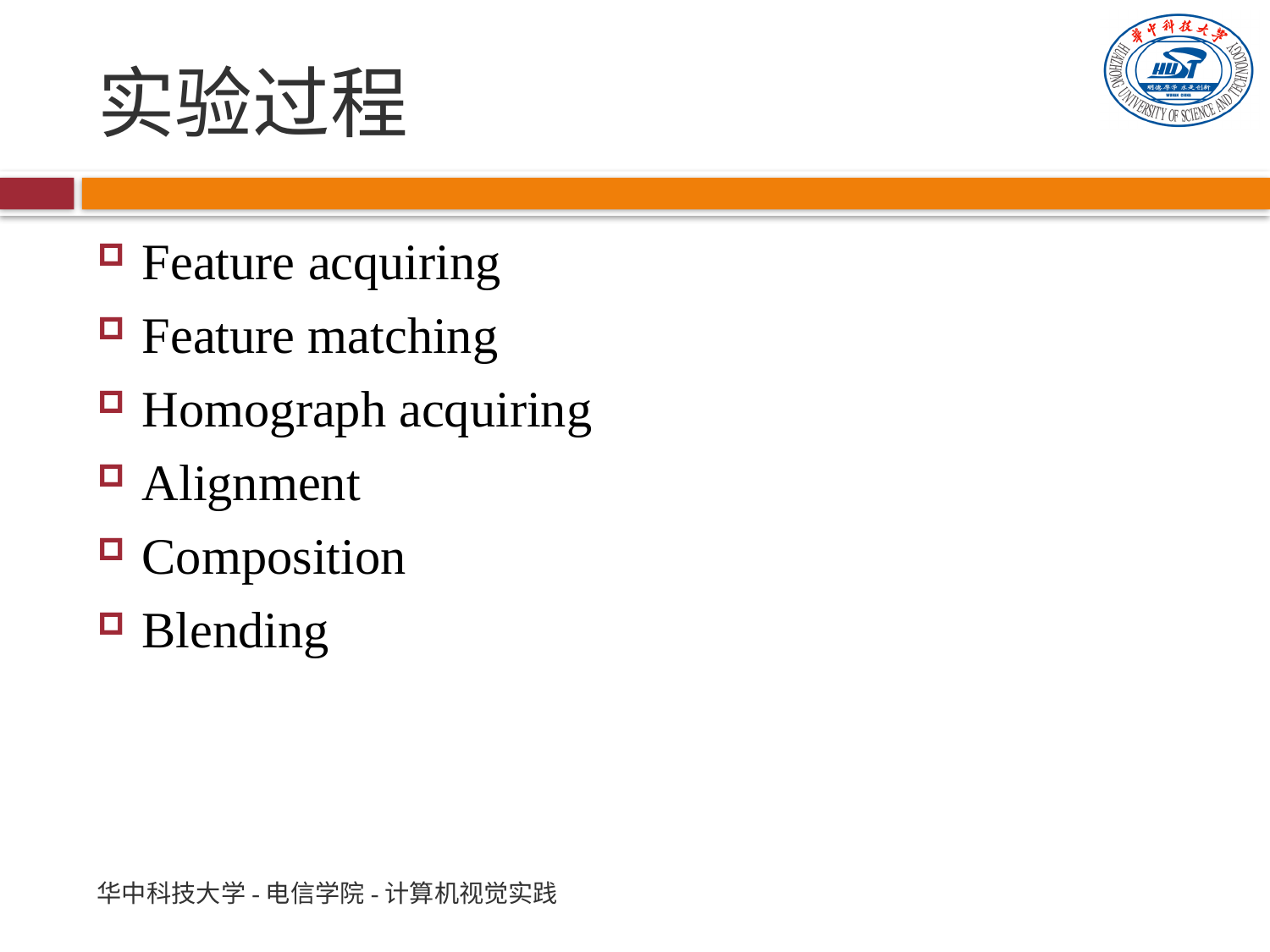

# 实验过程
10
Feature acquiring
Feature matching
Homograph acquiring
Alignment
Composition
Blending
华中科技大学-电信学院-计算机视觉实践